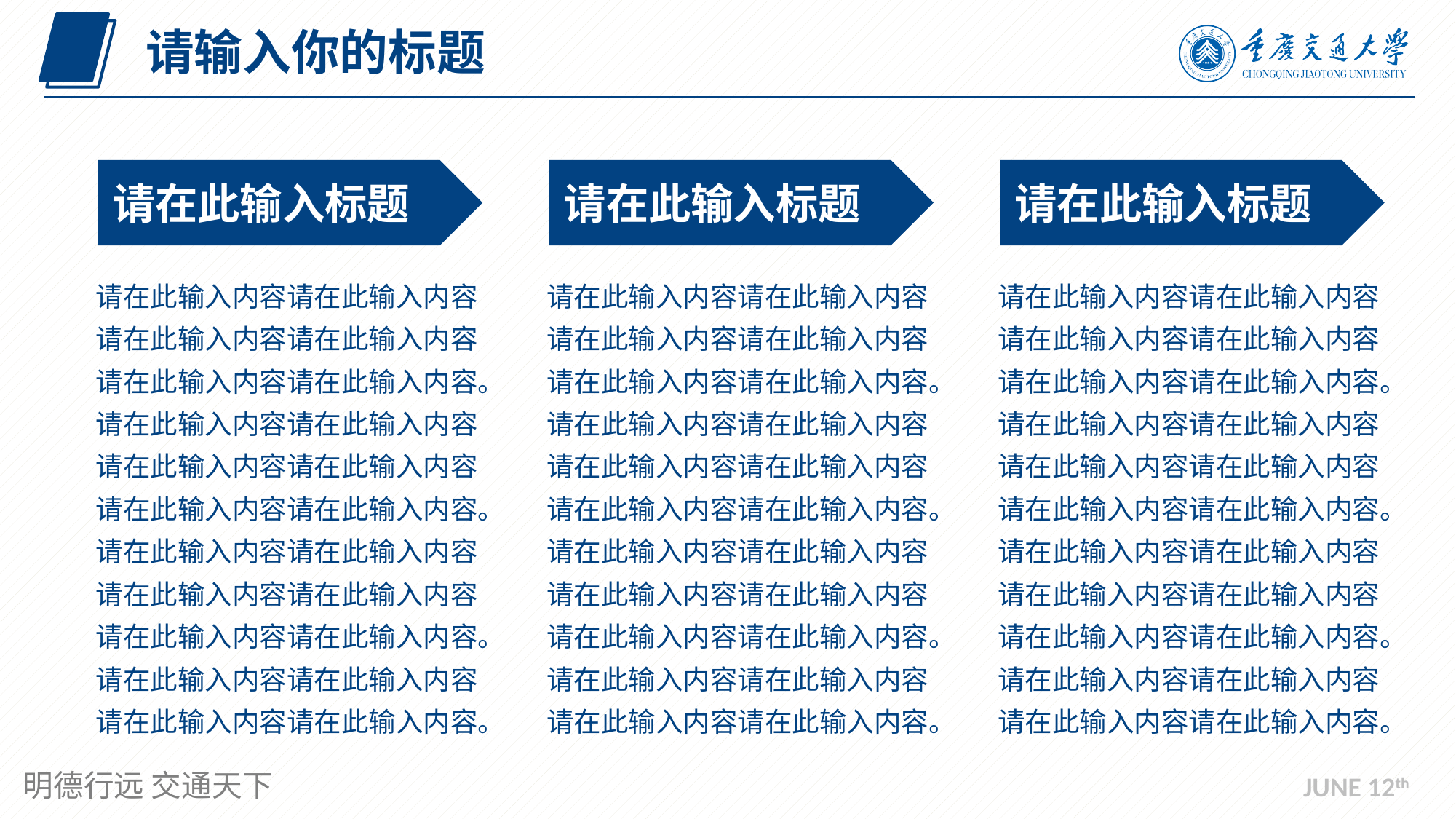

请输入你的标题

请在此输入标题
请在此输入内容请在此输入内容请在此输入内容请在此输入内容请在此输入内容请在此输入内容。请在此输入内容请在此输入内容请在此输入内容请在此输入内容请在此输入内容请在此输入内容。请在此输入内容请在此输入内容请在此输入内容请在此输入内容请在此输入内容请在此输入内容。请在此输入内容请在此输入内容请在此输入内容请在此输入内容。

请在此输入标题
请在此输入内容请在此输入内容请在此输入内容请在此输入内容请在此输入内容请在此输入内容。请在此输入内容请在此输入内容请在此输入内容请在此输入内容请在此输入内容请在此输入内容。请在此输入内容请在此输入内容请在此输入内容请在此输入内容请在此输入内容请在此输入内容。请在此输入内容请在此输入内容请在此输入内容请在此输入内容。

请在此输入标题
请在此输入内容请在此输入内容请在此输入内容请在此输入内容请在此输入内容请在此输入内容。请在此输入内容请在此输入内容请在此输入内容请在此输入内容请在此输入内容请在此输入内容。请在此输入内容请在此输入内容请在此输入内容请在此输入内容请在此输入内容请在此输入内容。请在此输入内容请在此输入内容请在此输入内容请在此输入内容。
JUNE 12th